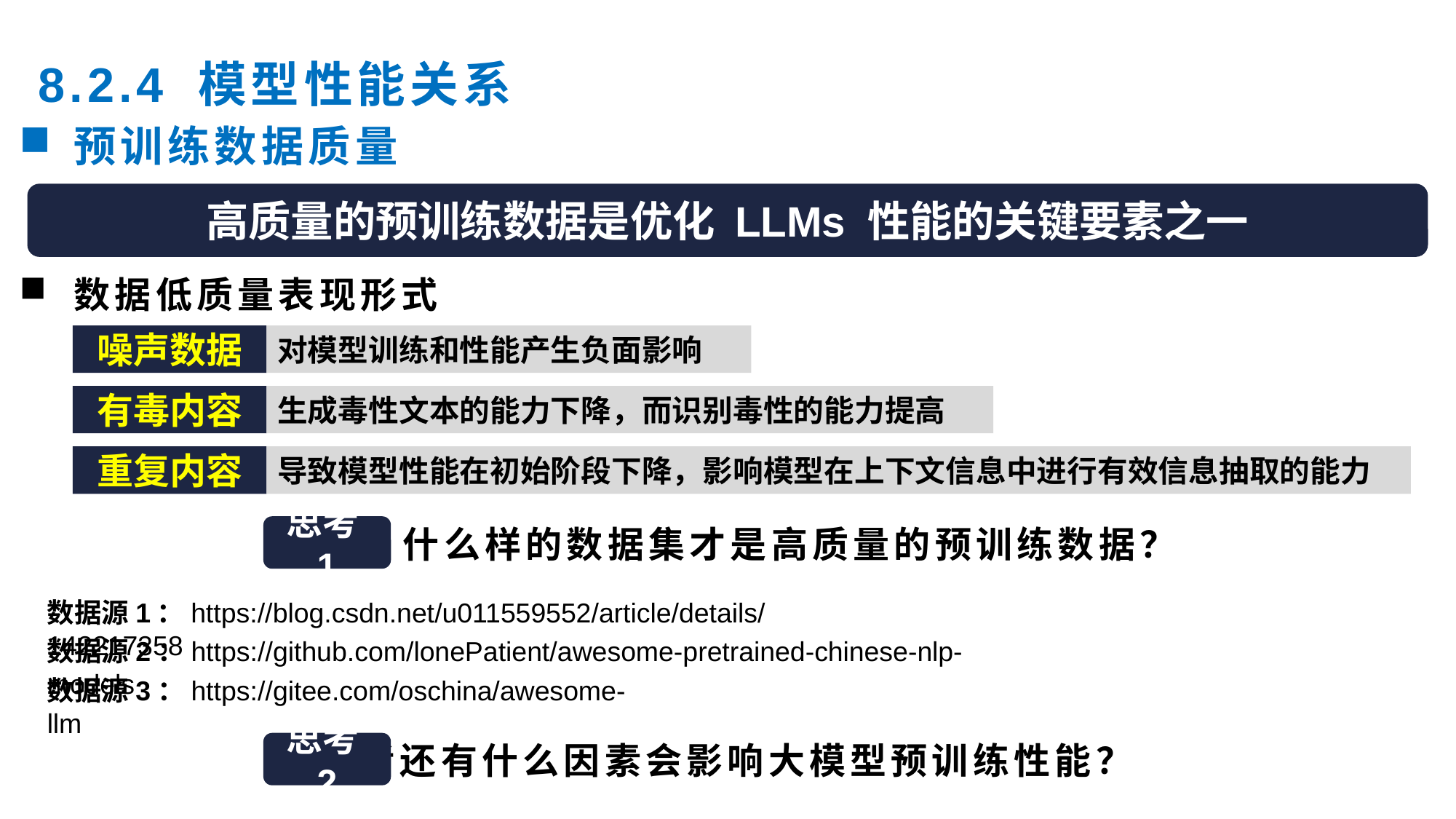

8.2.4 模型性能关系
预训练数据质量
高质量的预训练数据是优化 LLMs 性能的关键要素之一
数据低质量表现形式
噪声数据
对模型训练和性能产生负面影响
有毒内容
生成毒性文本的能力下降，而识别毒性的能力提高
重复内容
导致模型性能在初始阶段下降，影响模型在上下文信息中进行有效信息抽取的能力
思考1
思考：什么样的数据集才是高质量的预训练数据？
数据源1：https://blog.csdn.net/u011559552/article/details/142217358
数据源2：https://github.com/lonePatient/awesome-pretrained-chinese-nlp-models
数据源3：https://gitee.com/oschina/awesome-llm
思考2
思考还有什么因素会影响大模型预训练性能？